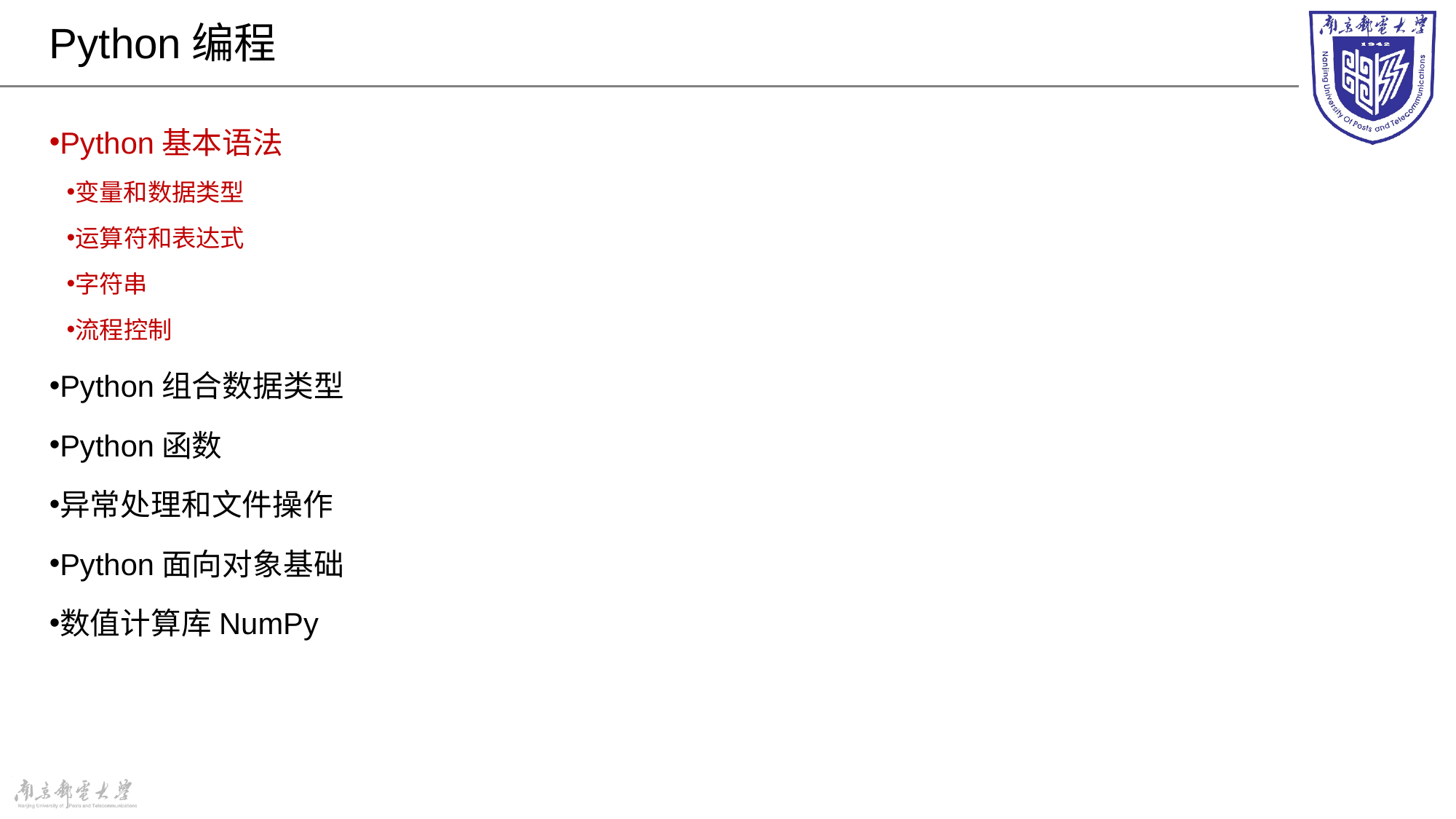

# Python编程
Python基本语法
变量和数据类型
运算符和表达式
字符串
流程控制
Python组合数据类型
Python函数
异常处理和文件操作
Python面向对象基础
数值计算库NumPy